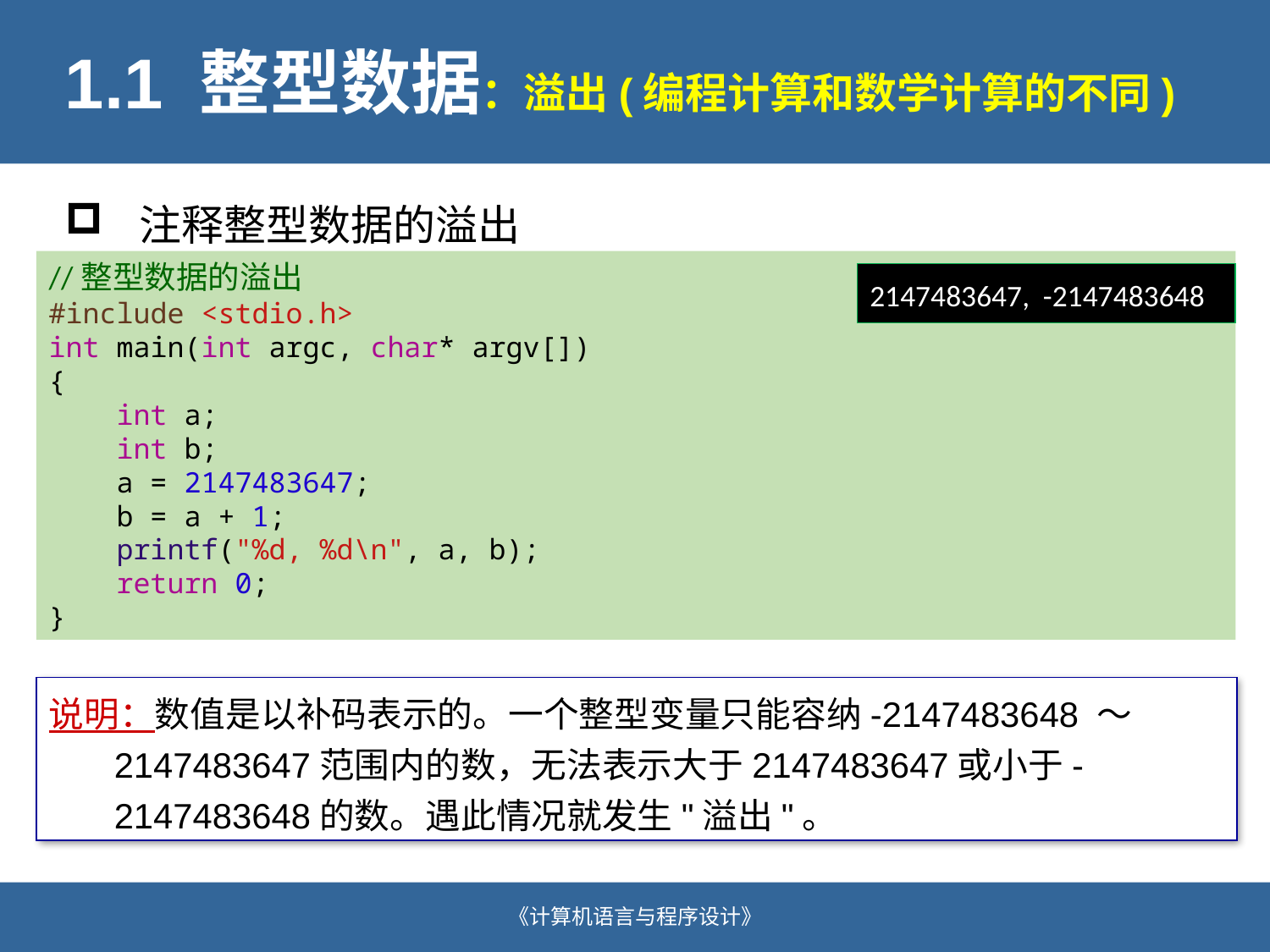

# 1.1 整型数据：溢出(编程计算和数学计算的不同)
注释整型数据的溢出
//整型数据的溢出
#include <stdio.h>
int main(int argc, char* argv[])
{
    int a;
    int b;
    a = 2147483647;
    b = a + 1;
    printf("%d, %d\n", a, b);
    return 0;
}
2147483647,  -2147483648
说明：数值是以补码表示的。一个整型变量只能容纳-2147483648 ～ 2147483647范围内的数，无法表示大于2147483647或小于-2147483648的数。遇此情况就发生"溢出"。

《计算机语言与程序设计》
61